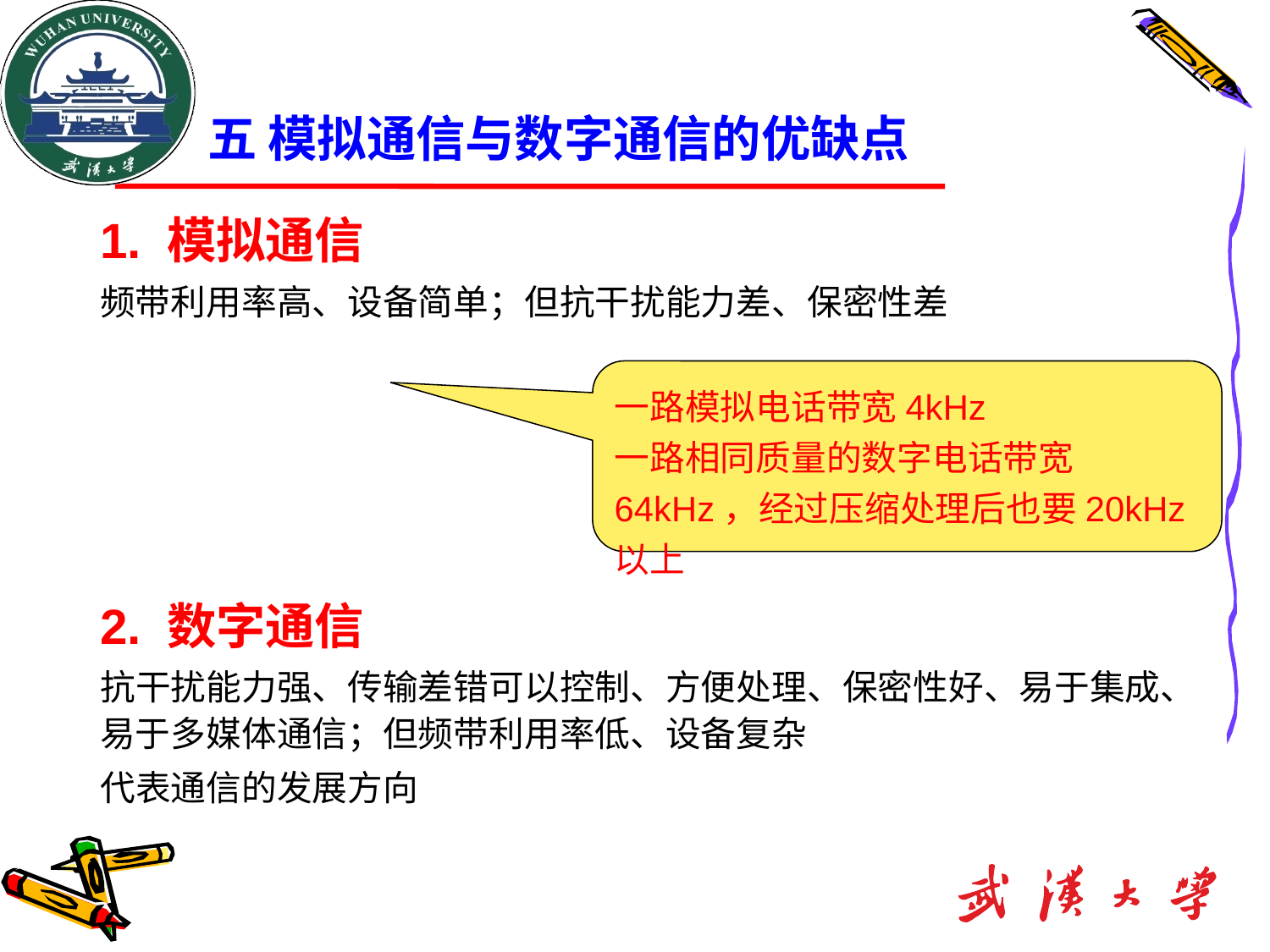

五 模拟通信与数字通信的优缺点
# 1. 模拟通信
频带利用率高、设备简单；但抗干扰能力差、保密性差

2. 数字通信
抗干扰能力强、传输差错可以控制、方便处理、保密性好、易于集成、易于多媒体通信；但频带利用率低、设备复杂
代表通信的发展方向
一路模拟电话带宽4kHz
一路相同质量的数字电话带宽64kHz，经过压缩处理后也要20kHz以上